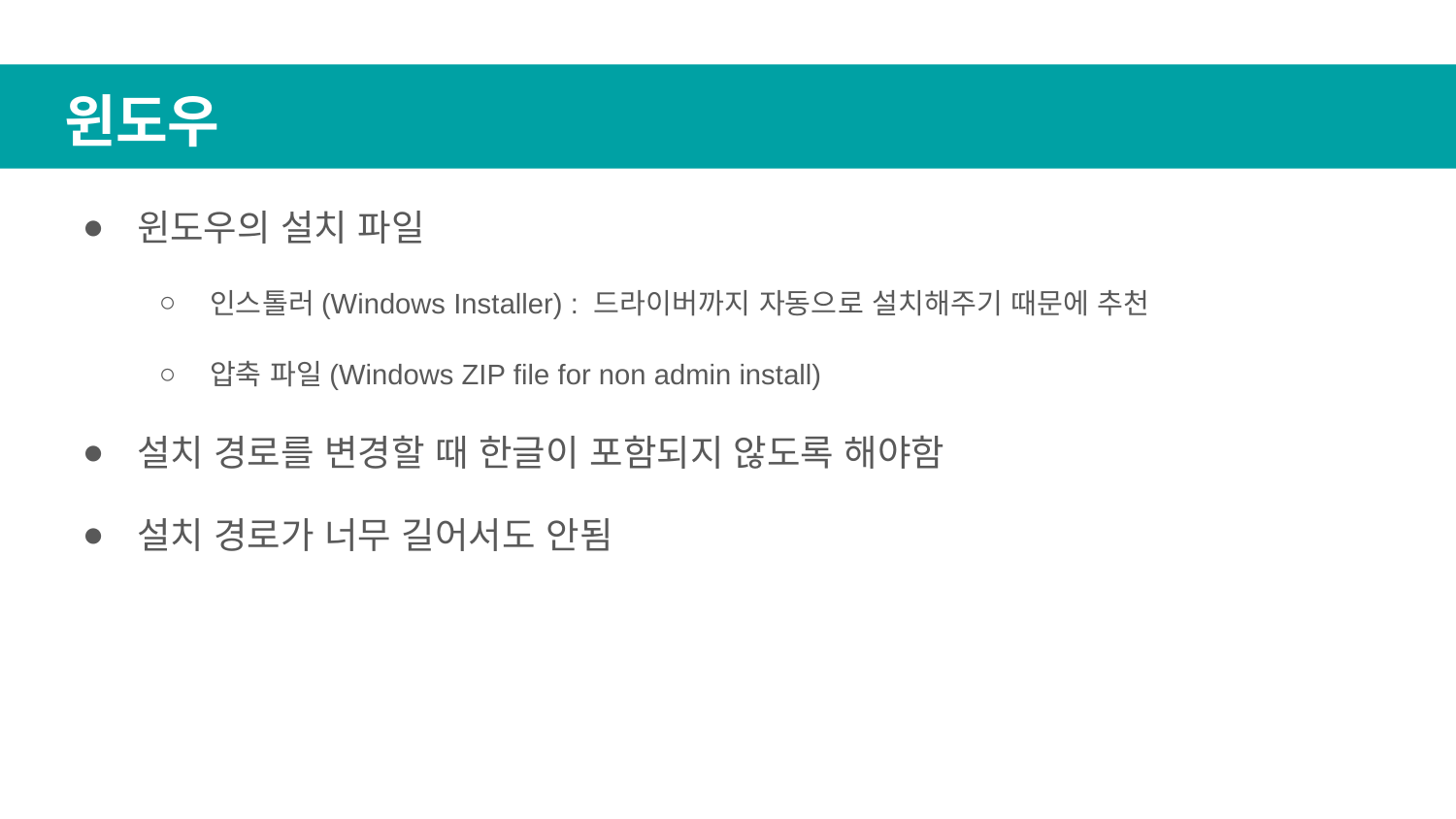

# 윈도우
윈도우의 설치 파일
인스톨러(Windows Installer) : 드라이버까지 자동으로 설치해주기 때문에 추천
압축 파일(Windows ZIP file for non admin install)
설치 경로를 변경할 때 한글이 포함되지 않도록 해야함
설치 경로가 너무 길어서도 안됨